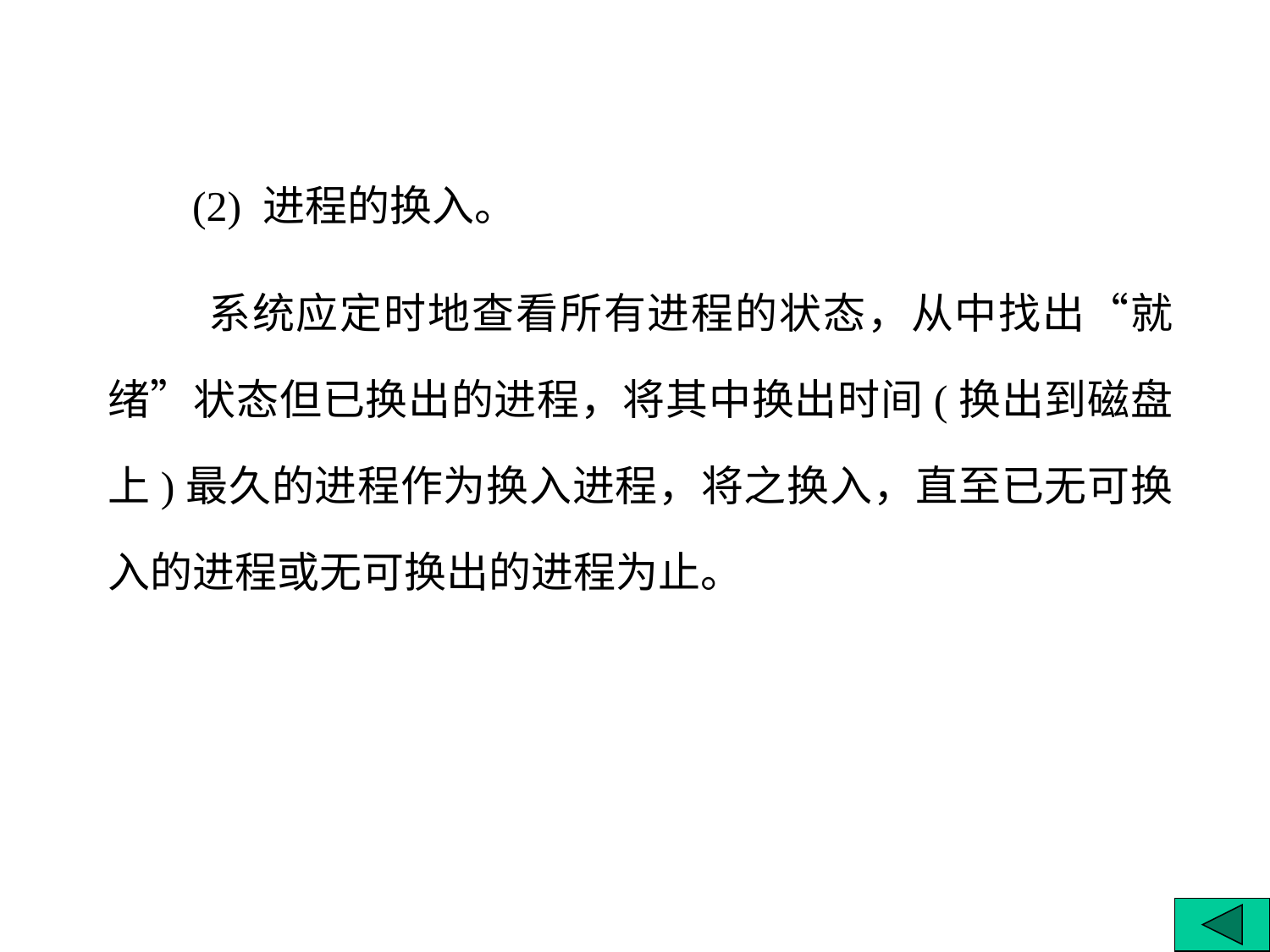

(2) 进程的换入。
        系统应定时地查看所有进程的状态，从中找出“就绪”状态但已换出的进程，将其中换出时间(换出到磁盘上)最久的进程作为换入进程，将之换入，直至已无可换入的进程或无可换出的进程为止。